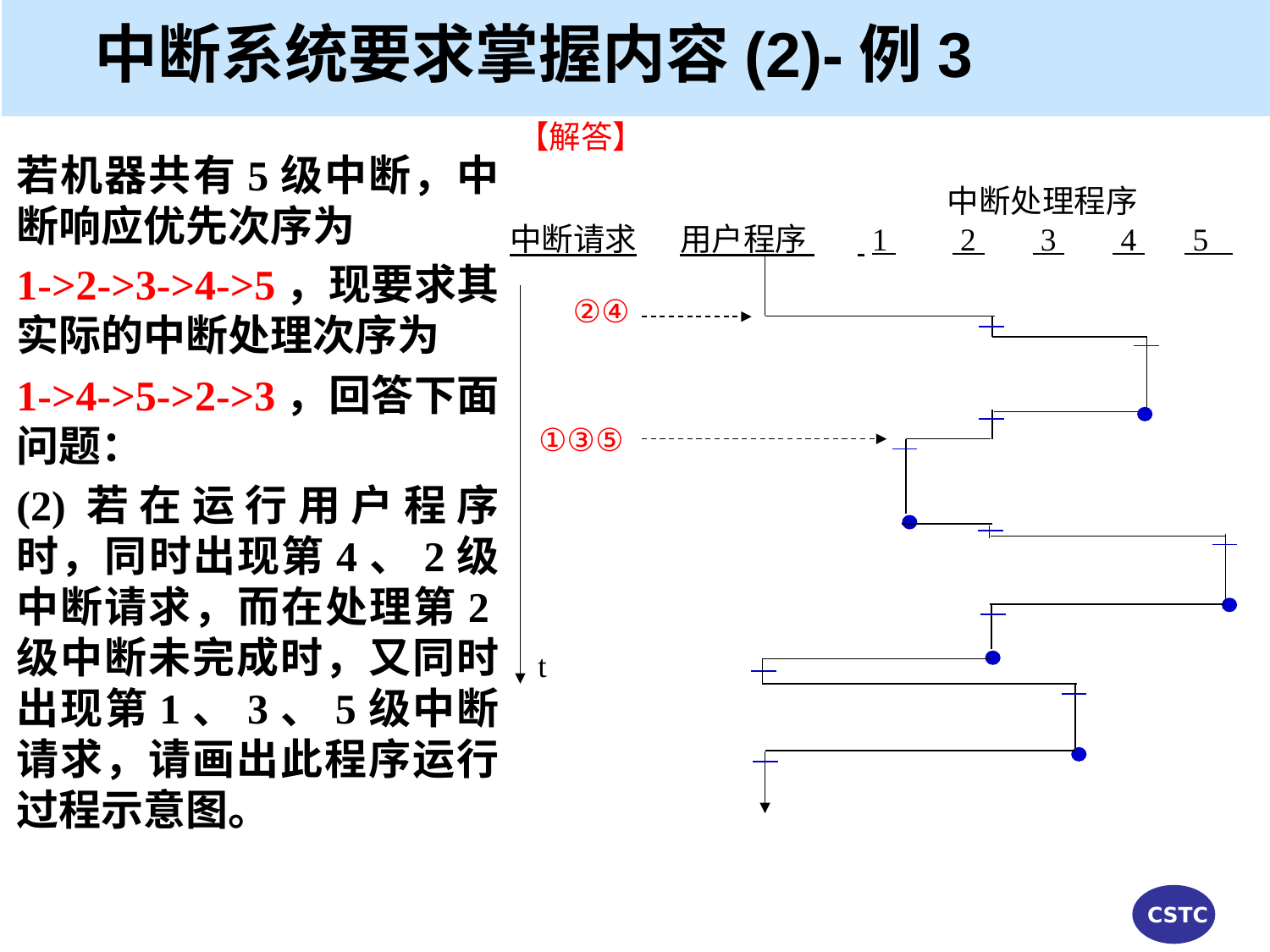

# 中断系统要求掌握内容(2)-例3
【解答】
若机器共有5级中断，中断响应优先次序为
1->2->3->4->5，现要求其实际的中断处理次序为
1->4->5->2->3，回答下面问题：
(2)若在运行用户程序时，同时出现第4、2级中断请求，而在处理第2级中断未完成时，又同时出现第1、3、5级中断请求，请画出此程序运行过程示意图。
                                                          中断处理程序
中断请求      用户程序        1         2        3        4       5
②④

①③⑤

t